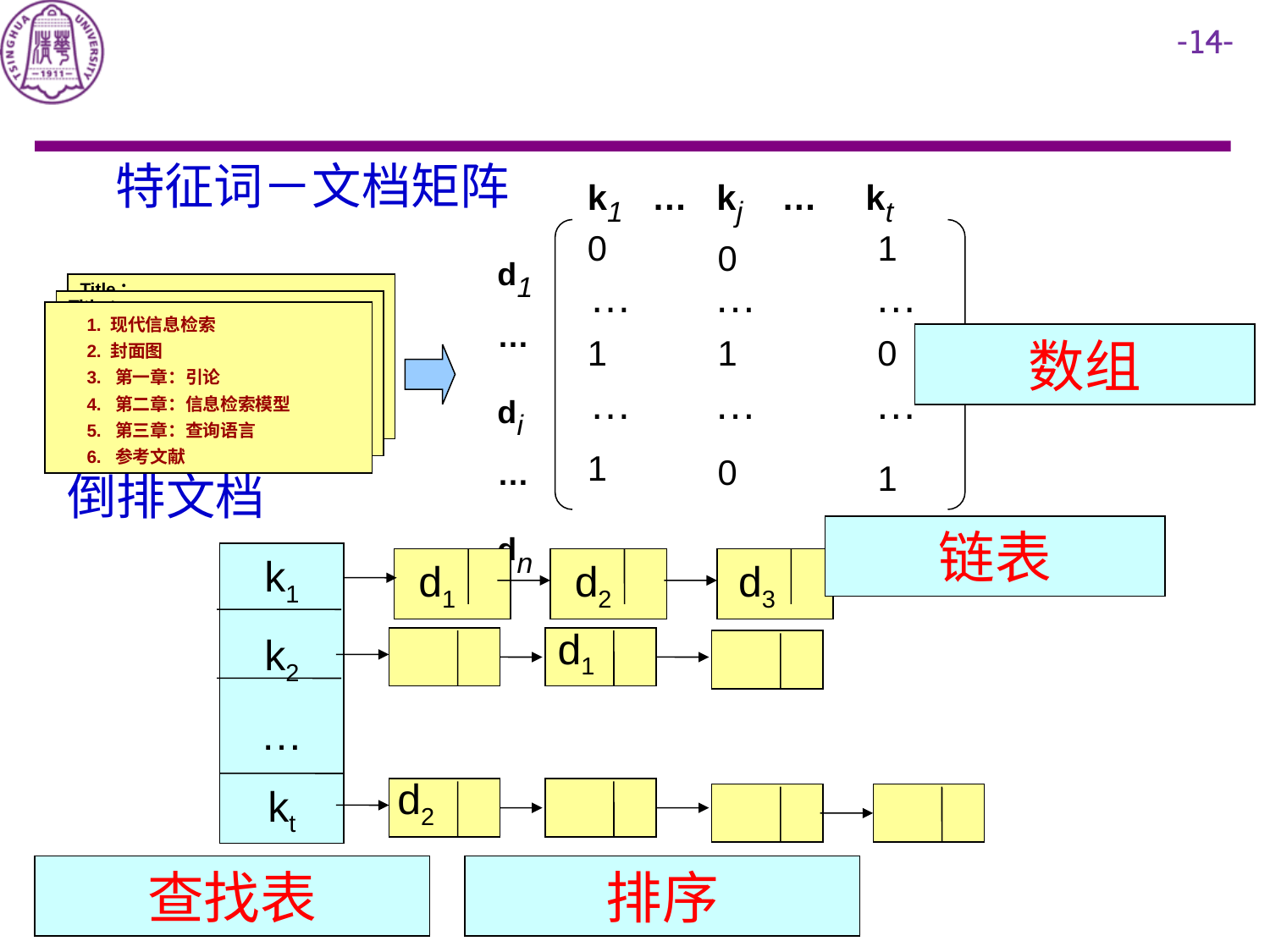

k1   …   kj    …     kt

 0
1
d1
…
di
…
dn
1
1
1
0
1
0
0
 …       …          …
 …       …          …
特征词－文档矩阵
Title：
      现代信息检索
  Content：
      第一章：引论
      第二章：信息检索模型
      第三章：查询语言
  Anchor：
      参考文献
Title：
      现代信息检索
  Content：
      第一章：引论
      第二章：信息检索模型
      第三章：查询语言
  Anchor：
      参考文献
      1. 现代信息检索
      2. 封面图
      3.  第一章：引论
      4.  第二章：信息检索模型
      5.  第三章：查询语言
      6.  参考文献
数组

倒排文档
链表
k1
k2
…
kt

 d1

 d2

 d3

d1
d2
查找表
排序